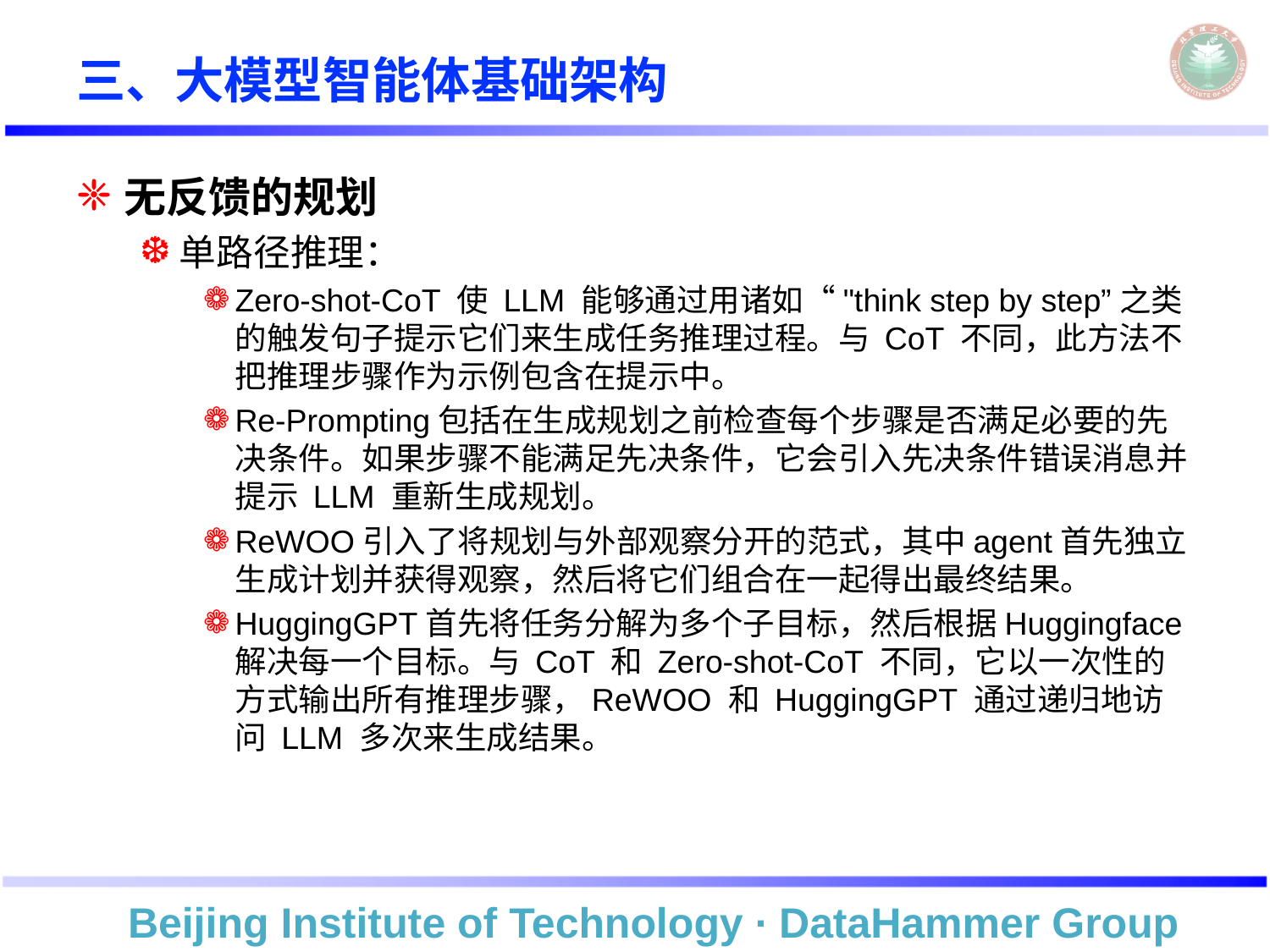

# 三、大模型智能体基础架构
无反馈的规划
单路径推理：
Zero-shot-CoT 使 LLM 能够通过用诸如“"think step by step”之类的触发句子提示它们来生成任务推理过程。与 CoT 不同，此方法不把推理步骤作为示例包含在提示中。
Re-Prompting包括在生成规划之前检查每个步骤是否满足必要的先决条件。如果步骤不能满足先决条件，它会引入先决条件错误消息并提示 LLM 重新生成规划。
ReWOO引入了将规划与外部观察分开的范式，其中agent首先独立生成计划并获得观察，然后将它们组合在一起得出最终结果。
HuggingGPT首先将任务分解为多个子目标，然后根据Huggingface解决每一个目标。与 CoT 和 Zero-shot-CoT 不同，它以一次性的方式输出所有推理步骤，ReWOO 和 HuggingGPT 通过递归地访问 LLM 多次来生成结果。